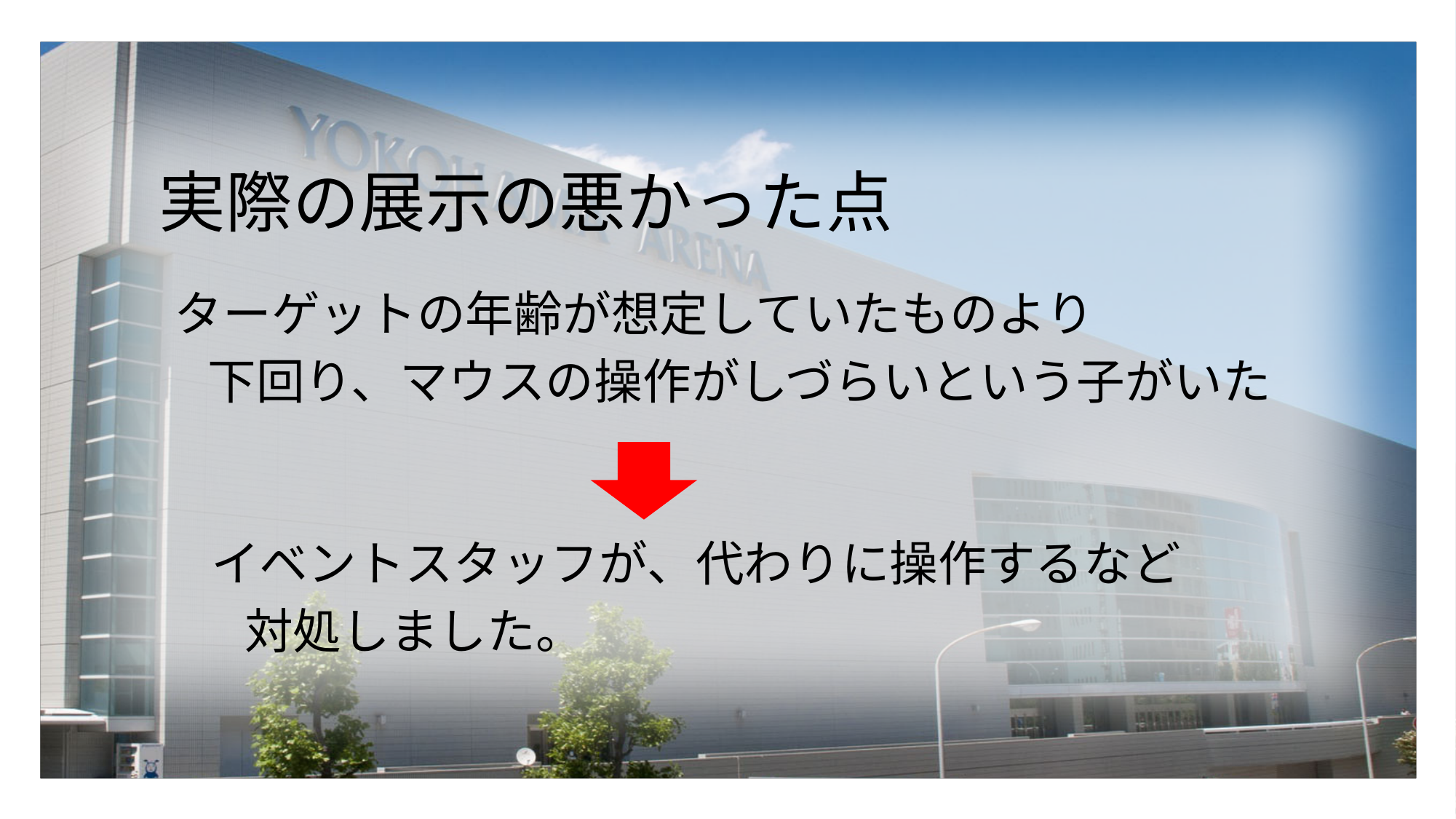

# 実際の展示の悪かった点
ターゲットの年齢が想定していたものより
  下回り、マウスの操作がしづらいという子がいた

イベントスタッフが、代わりに操作するなど
  対処しました。